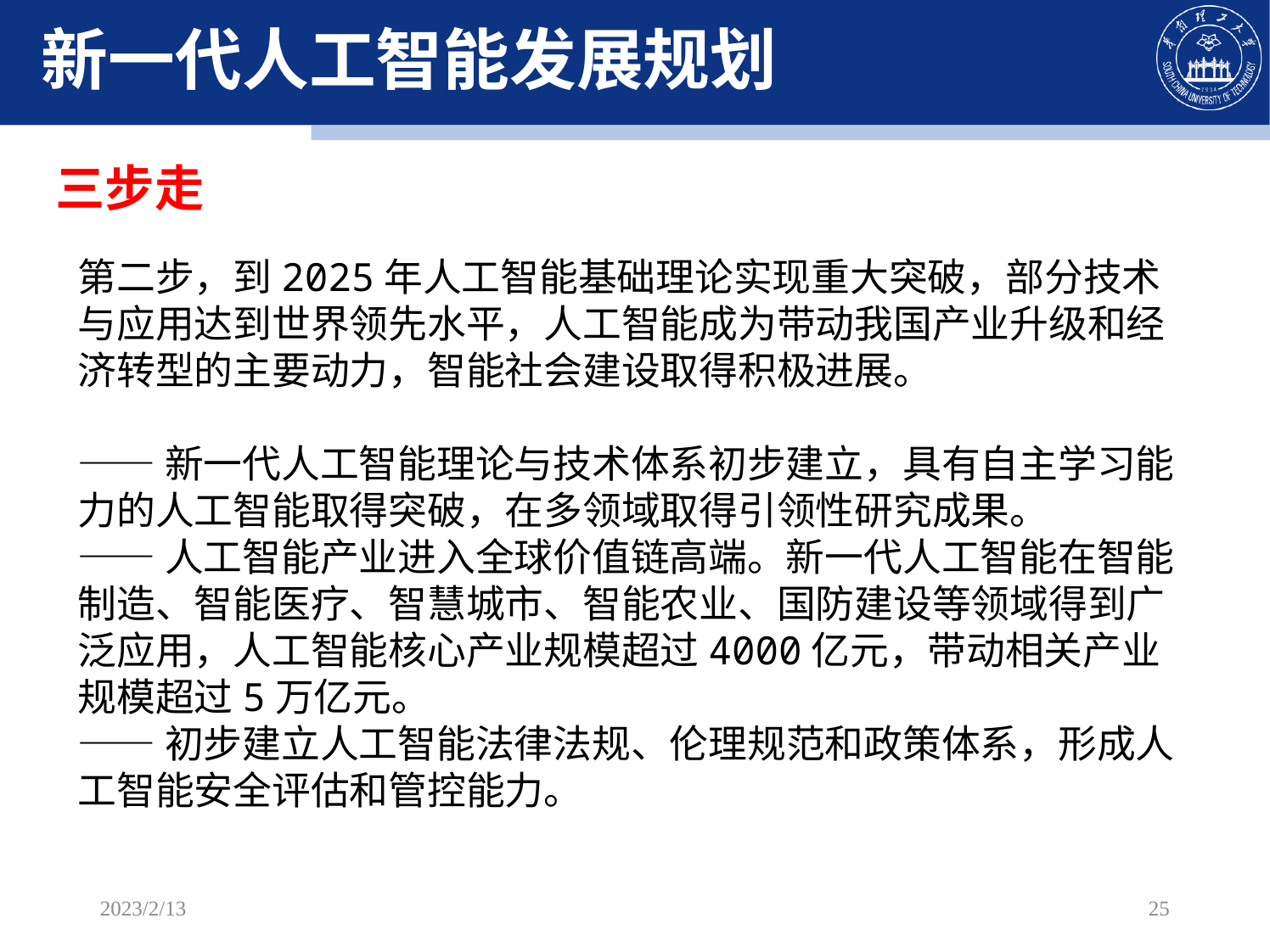

新一代人工智能发展规划
三步走
第二步，到2025年人工智能基础理论实现重大突破，部分技术与应用达到世界领先水平，人工智能成为带动我国产业升级和经济转型的主要动力，智能社会建设取得积极进展。

——新一代人工智能理论与技术体系初步建立，具有自主学习能力的人工智能取得突破，在多领域取得引领性研究成果。
——人工智能产业进入全球价值链高端。新一代人工智能在智能制造、智能医疗、智慧城市、智能农业、国防建设等领域得到广泛应用，人工智能核心产业规模超过4000亿元，带动相关产业规模超过5万亿元。
——初步建立人工智能法律法规、伦理规范和政策体系，形成人工智能安全评估和管控能力。
2023/2/13
25